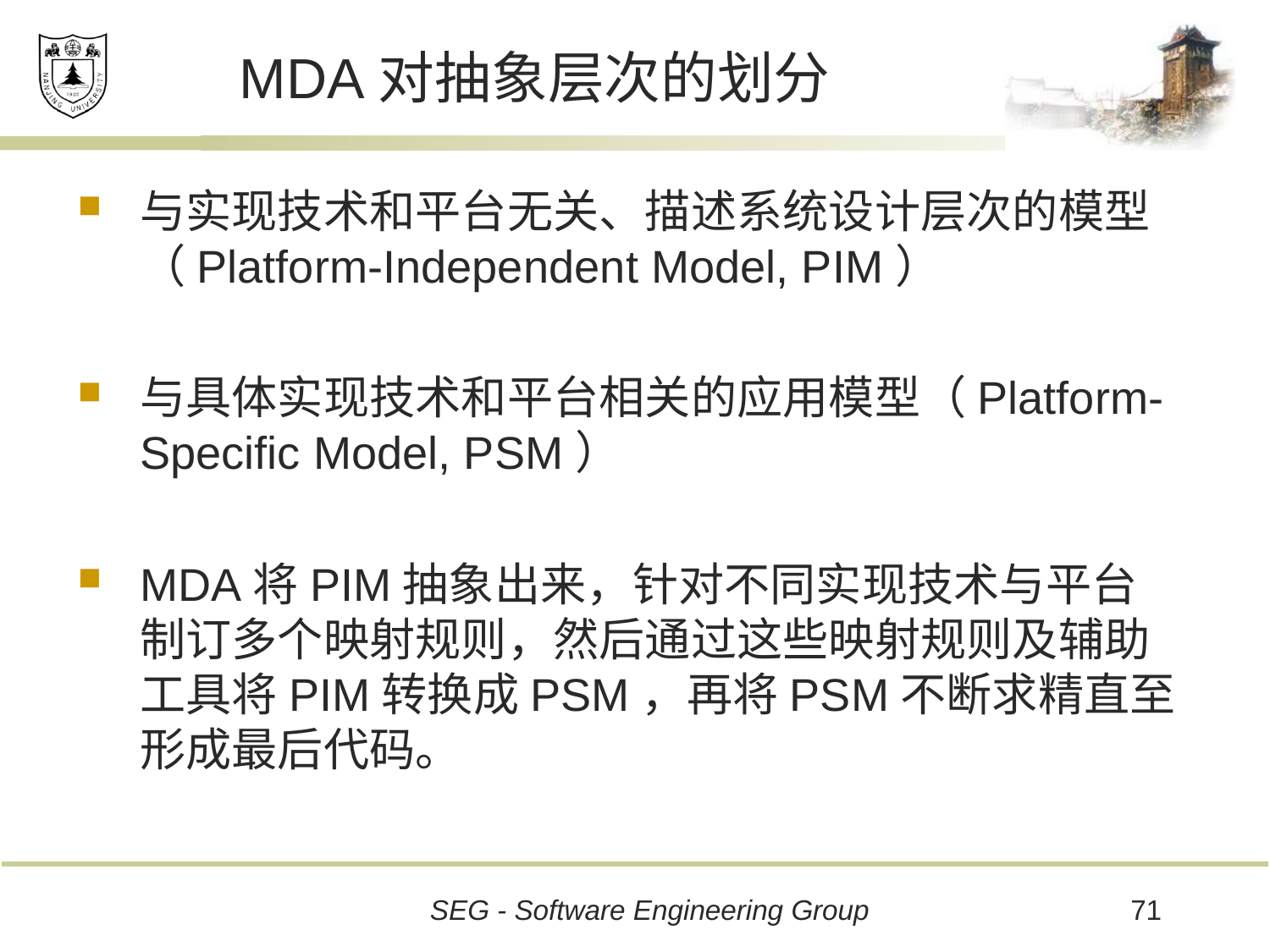

# MDA对抽象层次的划分
与实现技术和平台无关、描述系统设计层次的模型（Platform-Independent Model, PIM）

与具体实现技术和平台相关的应用模型（Platform-Specific Model, PSM）

MDA将PIM抽象出来，针对不同实现技术与平台制订多个映射规则，然后通过这些映射规则及辅助工具将PIM转换成PSM，再将PSM不断求精直至形成最后代码。

71
SEG - Software Engineering Group